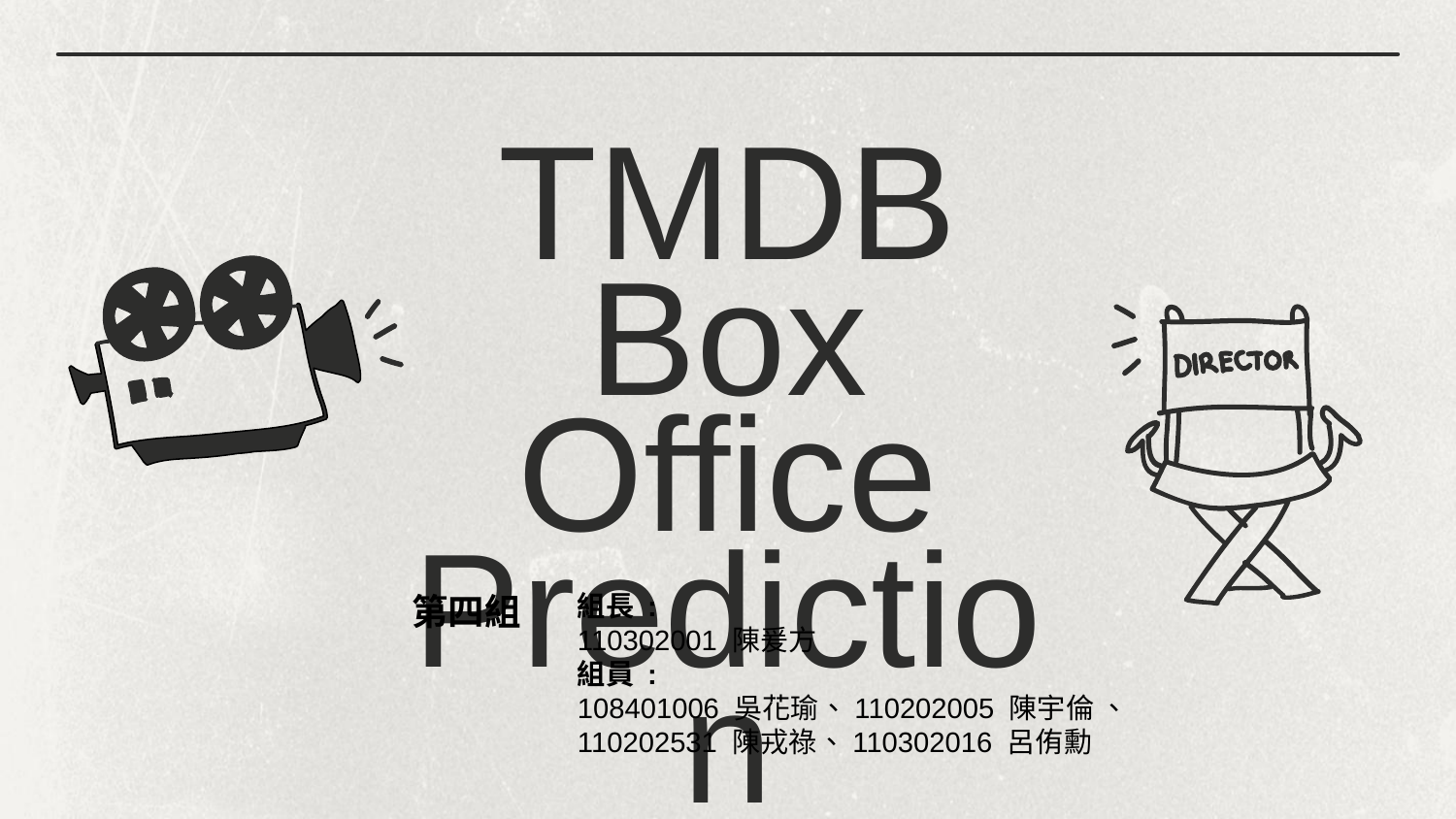

# TMDB Box Office Prediction

第四組
組長 :
110302001 陳爰方
組員 :
108401006 吳花瑜、110202005 陳宇倫 、
110202531 陳戎祿、110302016 呂侑勳